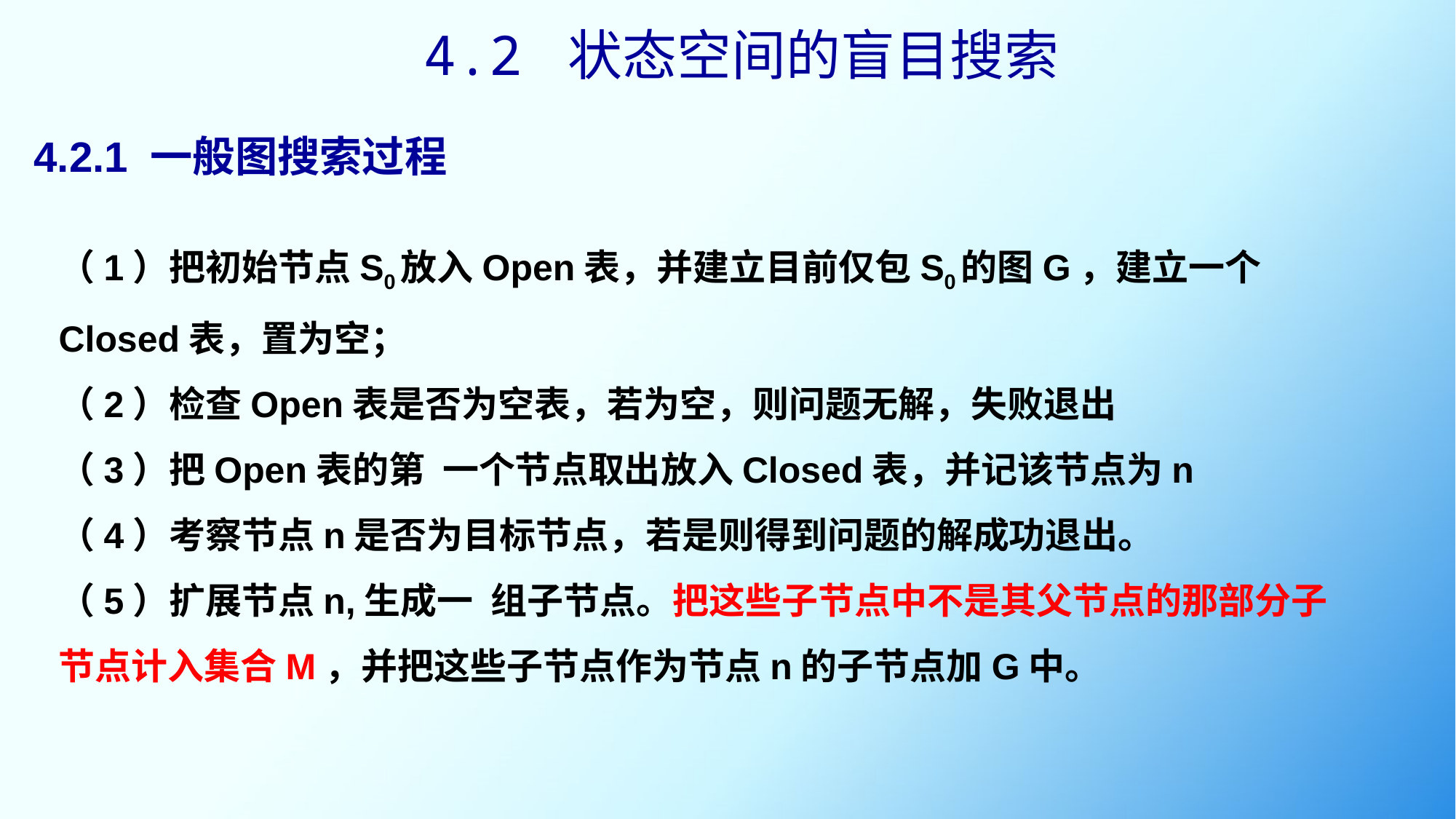

4.2 状态空间的盲目搜索
# 4.2.1 一般图搜索过程
（1）把初始节点S0放入Open表，并建立目前仅包S0的图G，建立一个Closed表，置为空；
（2）检查Open表是否为空表，若为空，则问题无解，失败退出
（3）把Open表的第一个节点取出放入Closed表，并记该节点为n
（4）考察节点n是否为目标节点，若是则得到问题的解成功退出。
（5）扩展节点n,生成一组子节点。把这些子节点中不是其父节点的那部分子节点计入集合M，并把这些子节点作为节点n的子节点加G中。